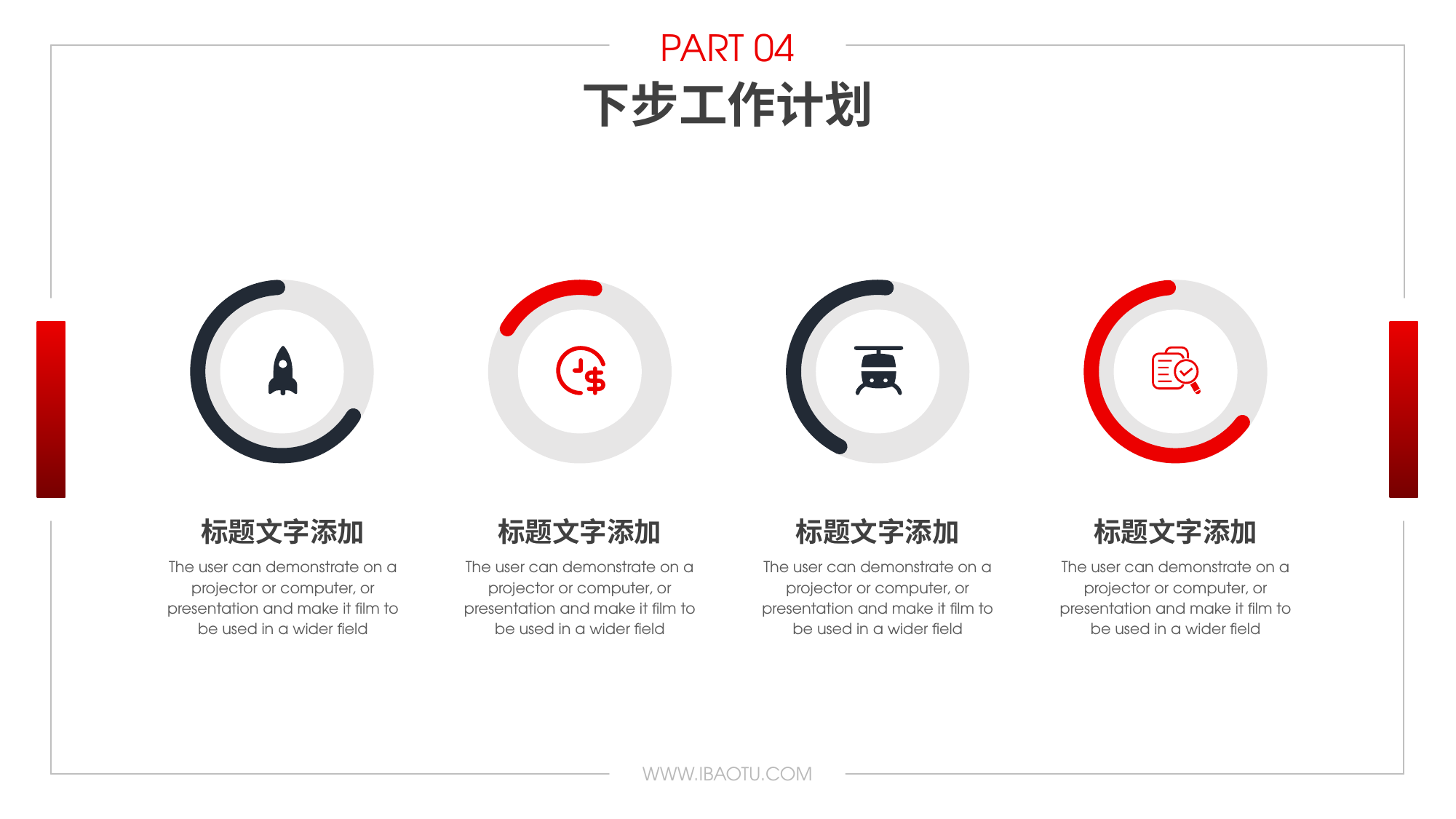

PART 04
下步工作计划

标题文字添加
The user can demonstrate on a projector or computer, or presentation and make it film to be used in a wider field
标题文字添加
The user can demonstrate on a projector or computer, or presentation and make it film to be used in a wider field
标题文字添加
The user can demonstrate on a projector or computer, or presentation and make it film to be used in a wider field
标题文字添加
The user can demonstrate on a projector or computer, or presentation and make it film to be used in a wider field